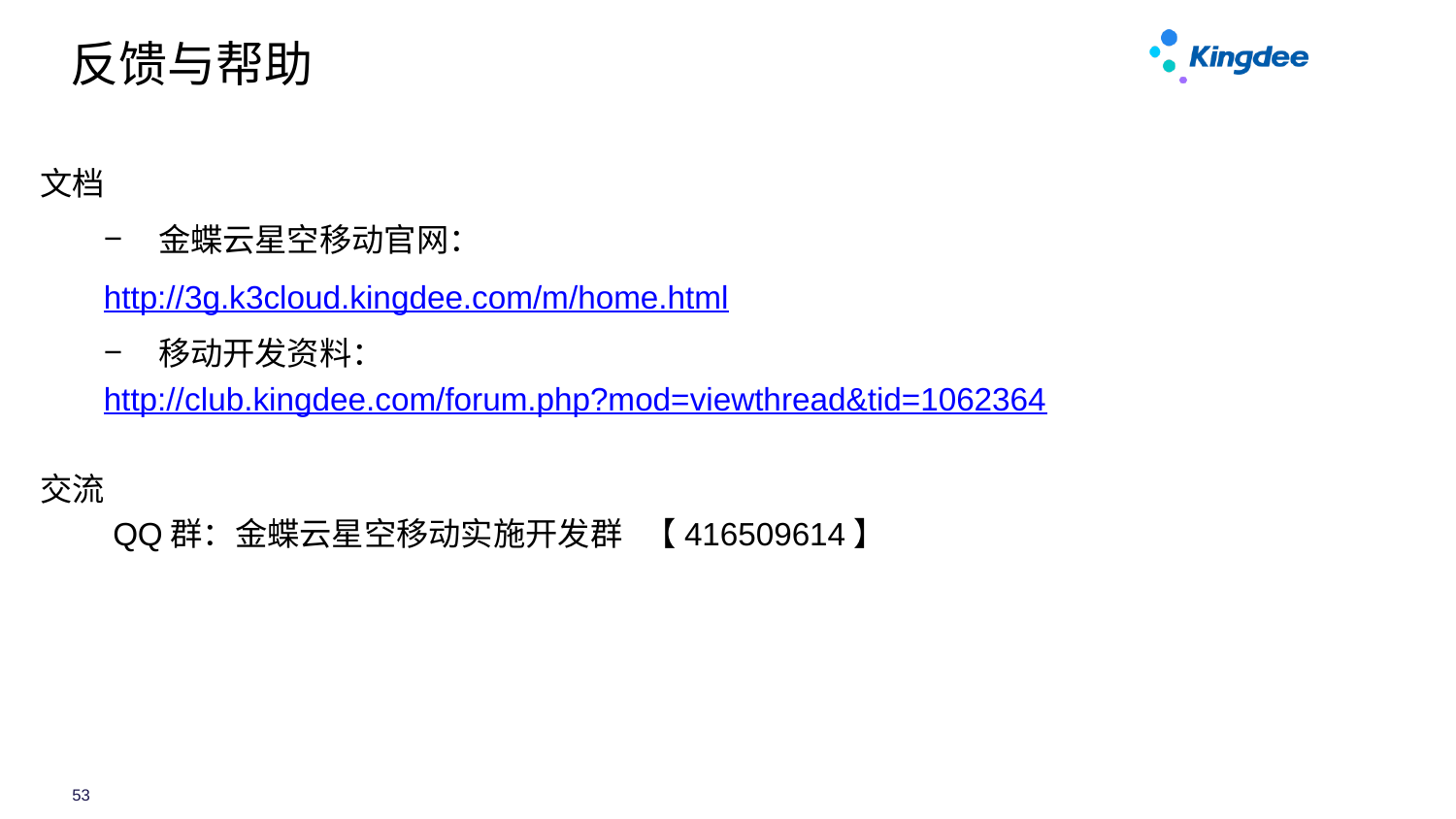

# 反馈与帮助

文档
金蝶云星空移动官网：
http://3g.k3cloud.kingdee.com/m/home.html
移动开发资料：
http://club.kingdee.com/forum.php?mod=viewthread&tid=1062364

交流
QQ群：金蝶云星空移动实施开发群   【416509614】